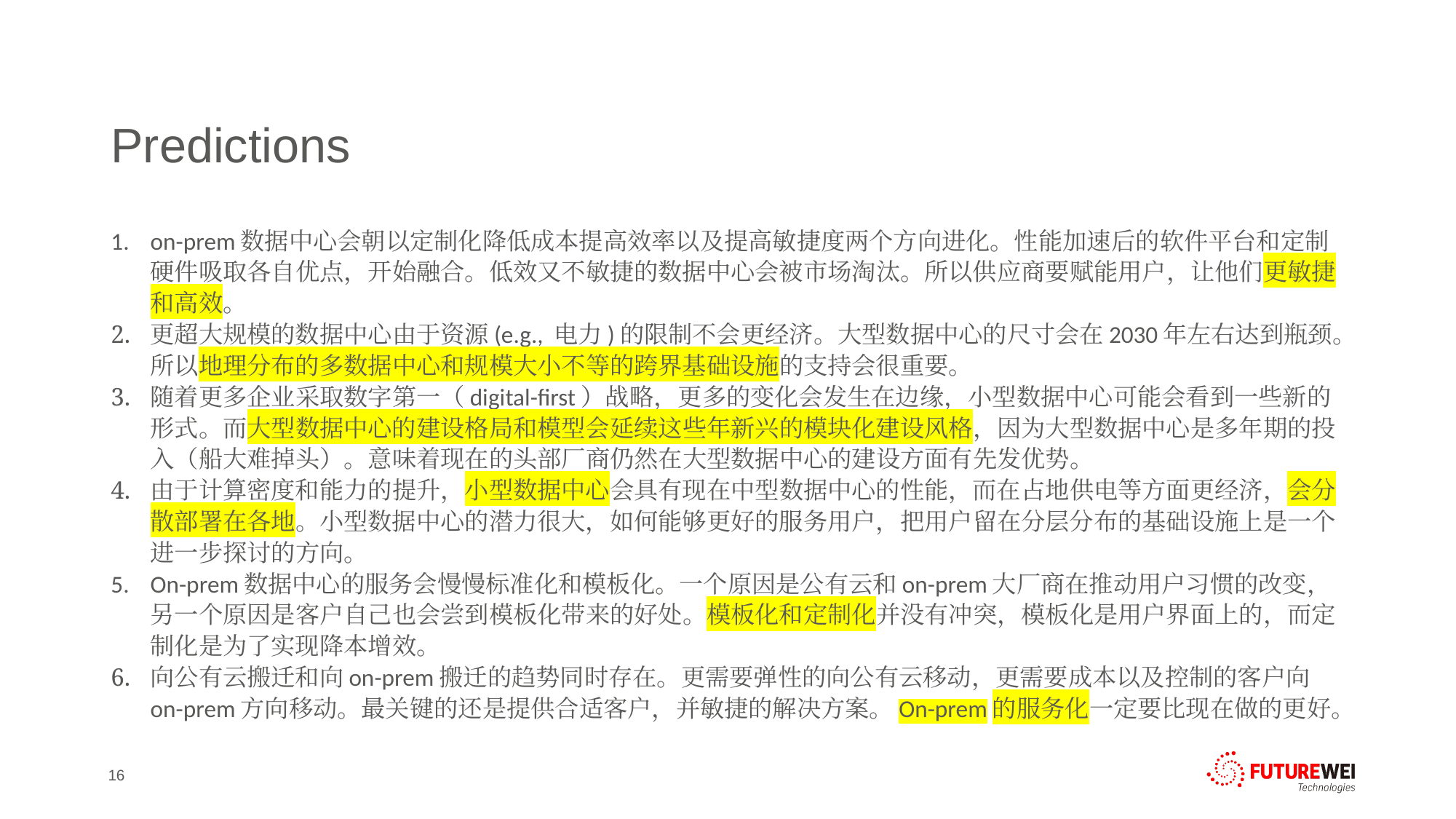

# Predictions
on-prem数据中心会朝以定制化降低成本提高效率以及提高敏捷度两个方向进化。性能加速后的软件平台和定制硬件吸取各自优点，开始融合。低效又不敏捷的数据中心会被市场淘汰。所以供应商要赋能用户，让他们更敏捷和高效。
更超大规模的数据中心由于资源(e.g., 电力)的限制不会更经济。大型数据中心的尺寸会在2030年左右达到瓶颈。所以地理分布的多数据中心和规模大小不等的跨界基础设施的支持会很重要。
随着更多企业采取数字第一（digital-first）战略，更多的变化会发生在边缘，小型数据中心可能会看到一些新的形式。而大型数据中心的建设格局和模型会延续这些年新兴的模块化建设风格，因为大型数据中心是多年期的投入（船大难掉头）。意味着现在的头部厂商仍然在大型数据中心的建设方面有先发优势。
由于计算密度和能力的提升，小型数据中心会具有现在中型数据中心的性能，而在占地供电等方面更经济，会分散部署在各地。小型数据中心的潜力很大，如何能够更好的服务用户，把用户留在分层分布的基础设施上是一个进一步探讨的方向。
On-prem数据中心的服务会慢慢标准化和模板化。一个原因是公有云和on-prem大厂商在推动用户习惯的改变，另一个原因是客户自己也会尝到模板化带来的好处。模板化和定制化并没有冲突，模板化是用户界面上的，而定制化是为了实现降本增效。
向公有云搬迁和向on-prem搬迁的趋势同时存在。更需要弹性的向公有云移动，更需要成本以及控制的客户向on-prem方向移动。最关键的还是提供合适客户，并敏捷的解决方案。On-prem的服务化一定要比现在做的更好。

16